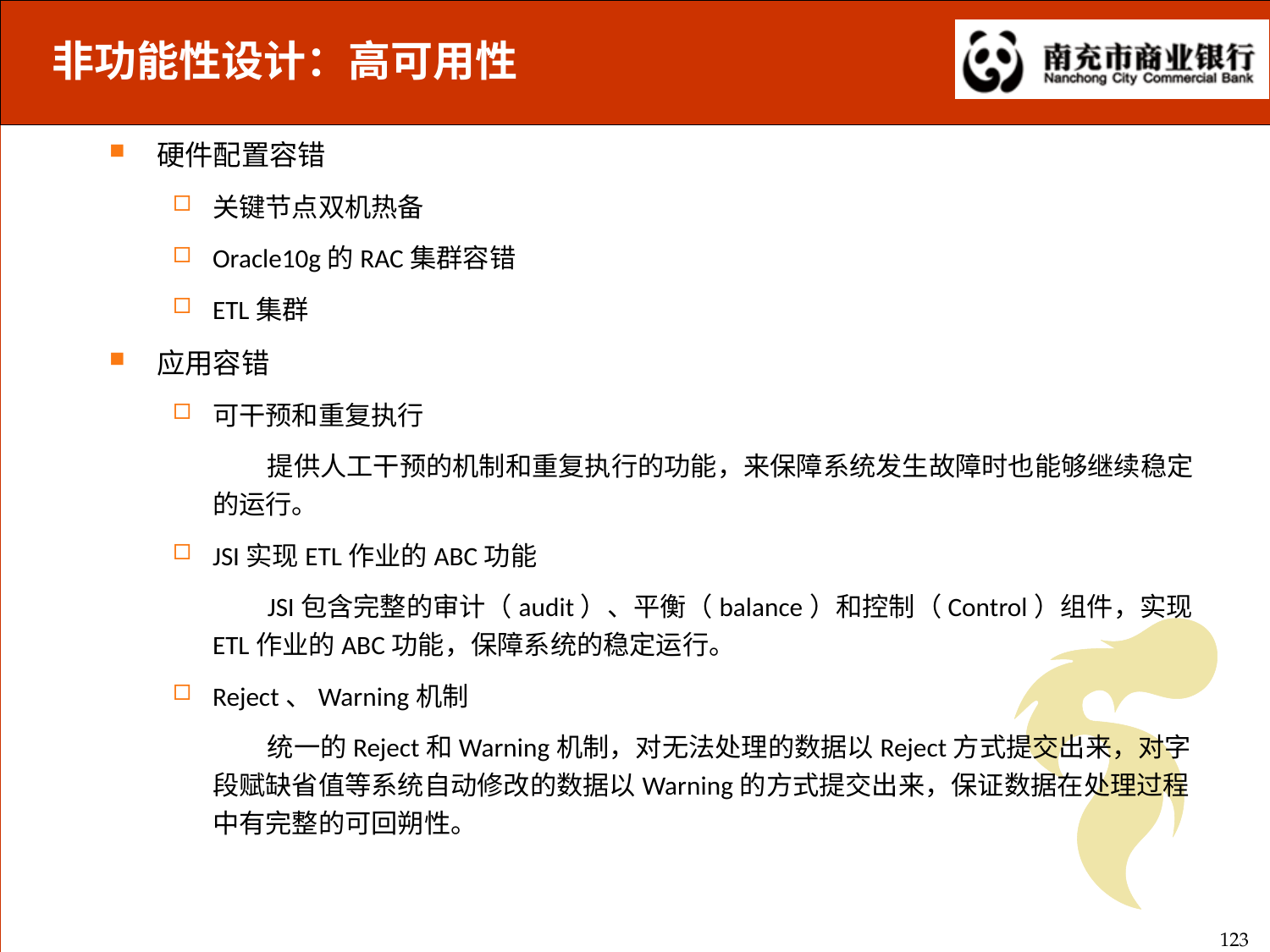

非功能性设计：高可用性
硬件配置容错
关键节点双机热备
Oracle10g的RAC集群容错
ETL集群
应用容错
可干预和重复执行
提供人工干预的机制和重复执行的功能，来保障系统发生故障时也能够继续稳定的运行。
JSI实现ETL作业的ABC功能
JSI包含完整的审计（audit）、平衡（balance）和控制（Control）组件，实现ETL作业的ABC功能，保障系统的稳定运行。
Reject、Warning机制
统一的Reject和Warning机制，对无法处理的数据以Reject方式提交出来，对字段赋缺省值等系统自动修改的数据以Warning的方式提交出来，保证数据在处理过程中有完整的可回朔性。
123
123